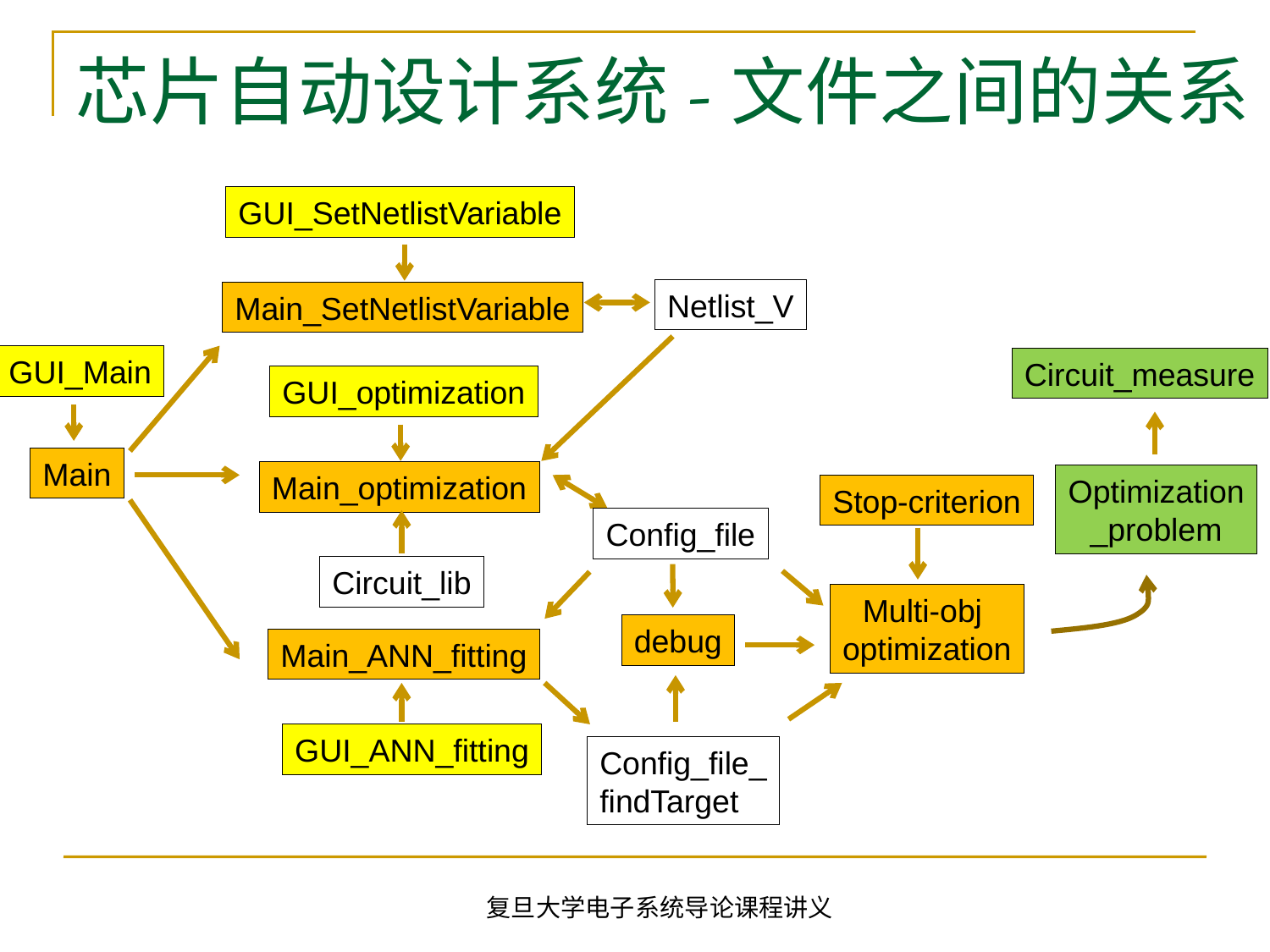

# 芯片自动设计系统-文件之间的关系
GUI_SetNetlistVariable
Netlist_V
Main_SetNetlistVariable
GUI_Main
Circuit_measure
GUI_optimization
Main
Main_optimization
Optimization
_problem
Stop-criterion
Config_file
Circuit_lib

Multi-obj
optimization
debug
Main_ANN_fitting
GUI_ANN_fitting
Config_file_
findTarget